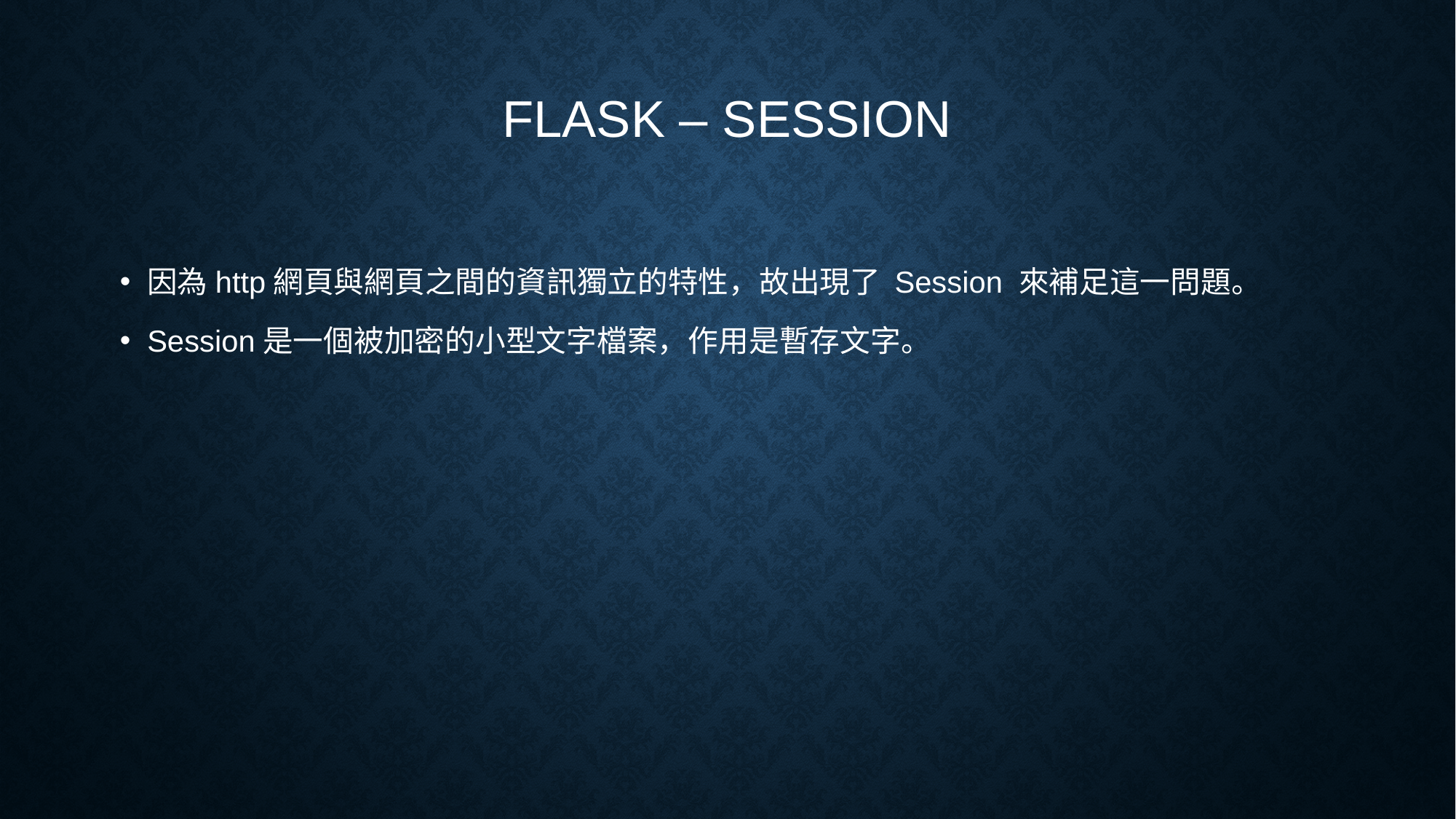

# Flask – Session
因為http網頁與網頁之間的資訊獨立的特性，故出現了 Session 來補足這一問題。
Session是一個被加密的小型文字檔案，作用是暫存文字。